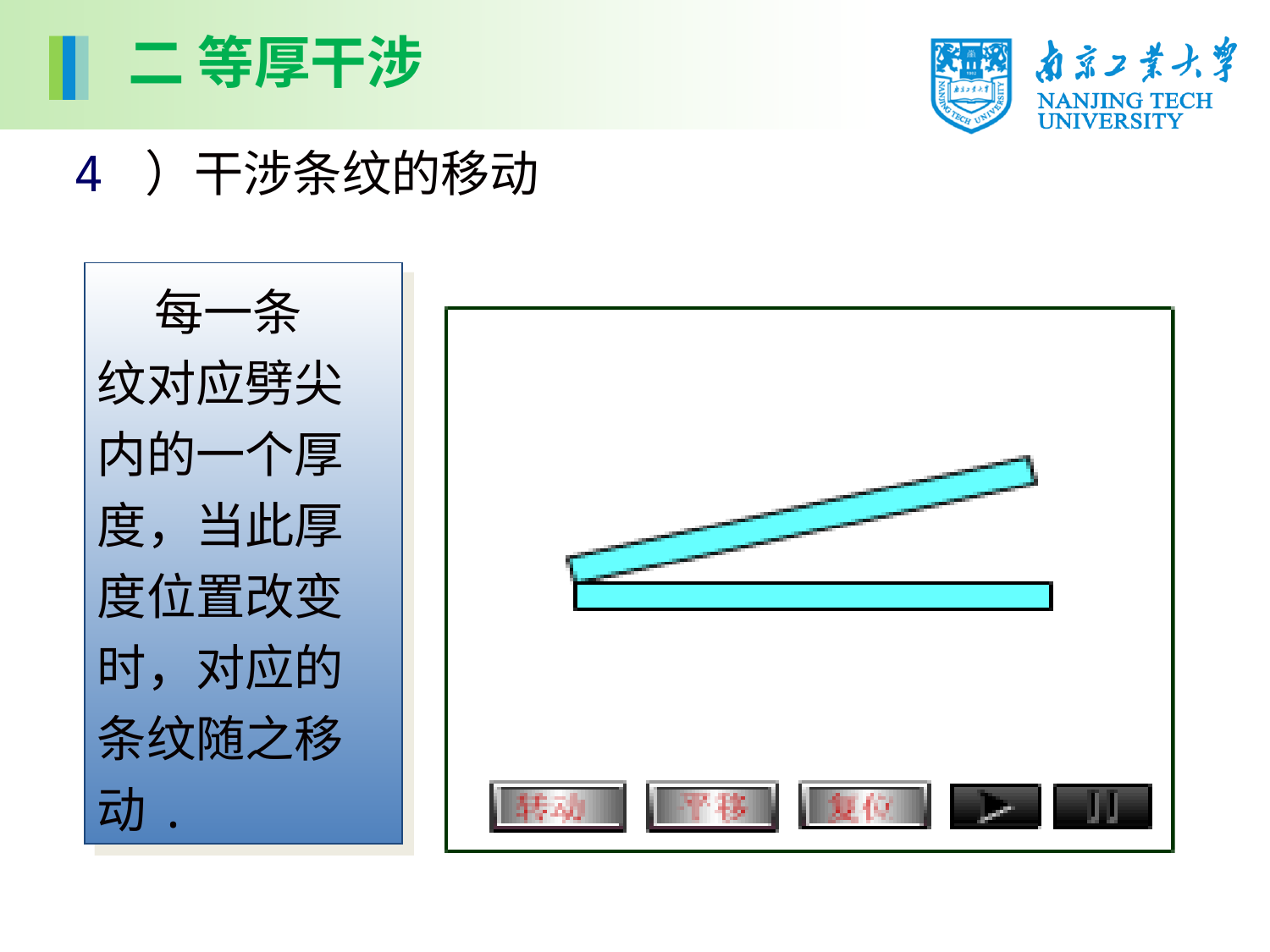

二 等厚干涉
 4 ）干涉条纹的移动
    每一条
纹对应劈尖
内的一个厚
度，当此厚
度位置改变
时，对应的
条纹随之移
动.